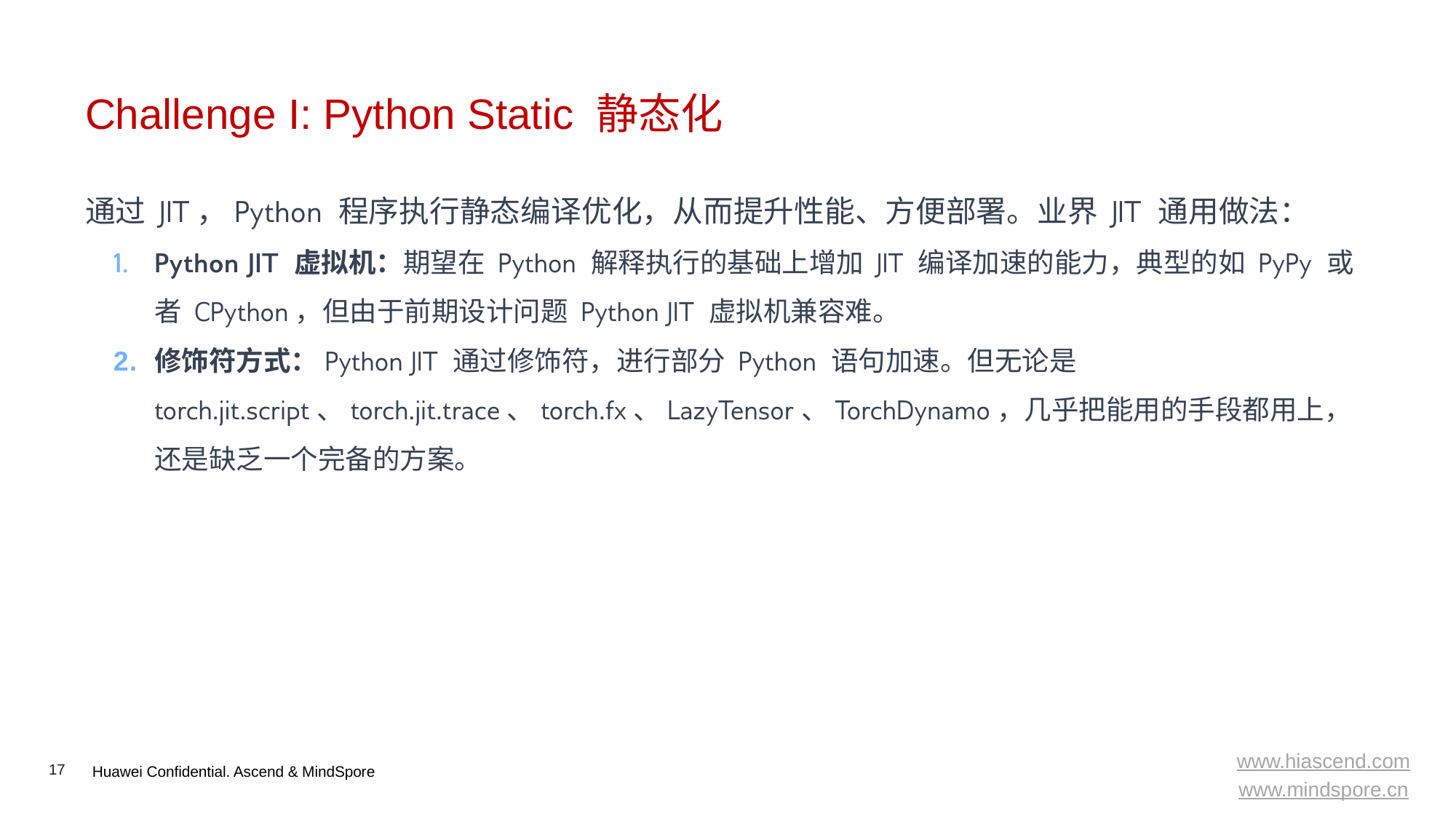

# Challenge I: Python Static 静态化
通过 JIT，Python 程序执行静态编译优化，从而提升性能、方便部署。业界 JIT 通用做法：
Python JIT 虚拟机：期望在 Python 解释执行的基础上增加 JIT 编译加速的能力，典型的如 PyPy 或者 CPython，但由于前期设计问题 Python JIT 虚拟机兼容难。
修饰符方式：Python JIT 通过修饰符，进行部分 Python 语句加速。但无论是 torch.jit.script、torch.jit.trace、torch.fx、LazyTensor、TorchDynamo，几乎把能用的手段都用上，还是缺乏一个完备的方案。